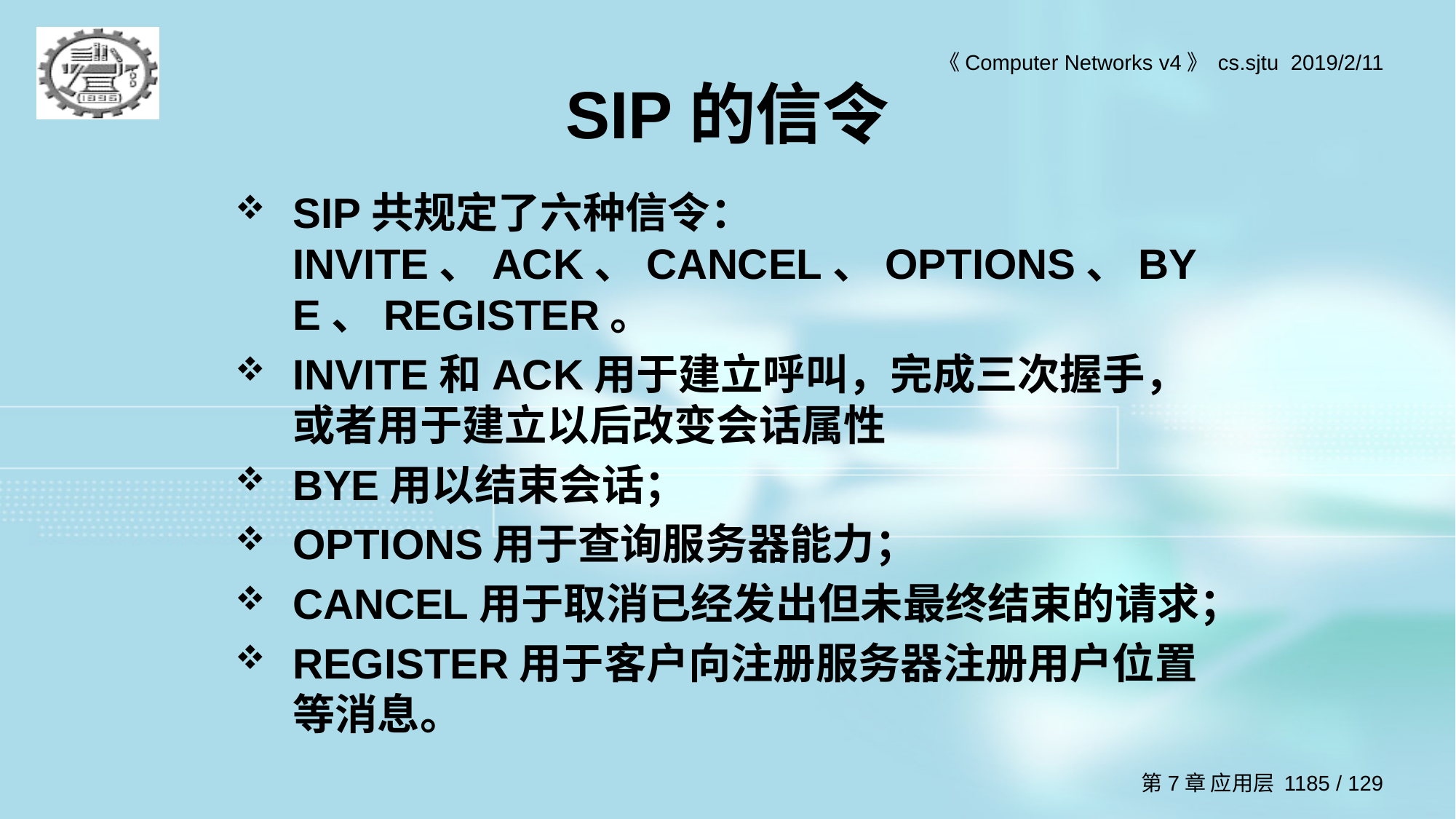

# SIP的信令
SIP共规定了六种信令：INVITE、ACK、CANCEL、OPTIONS、BYE、REGISTER。
INVITE和ACK用于建立呼叫，完成三次握手，或者用于建立以后改变会话属性
BYE用以结束会话；
OPTIONS用于查询服务器能力；
CANCEL用于取消已经发出但未最终结束的请求；
REGISTER用于客户向注册服务器注册用户位置等消息。